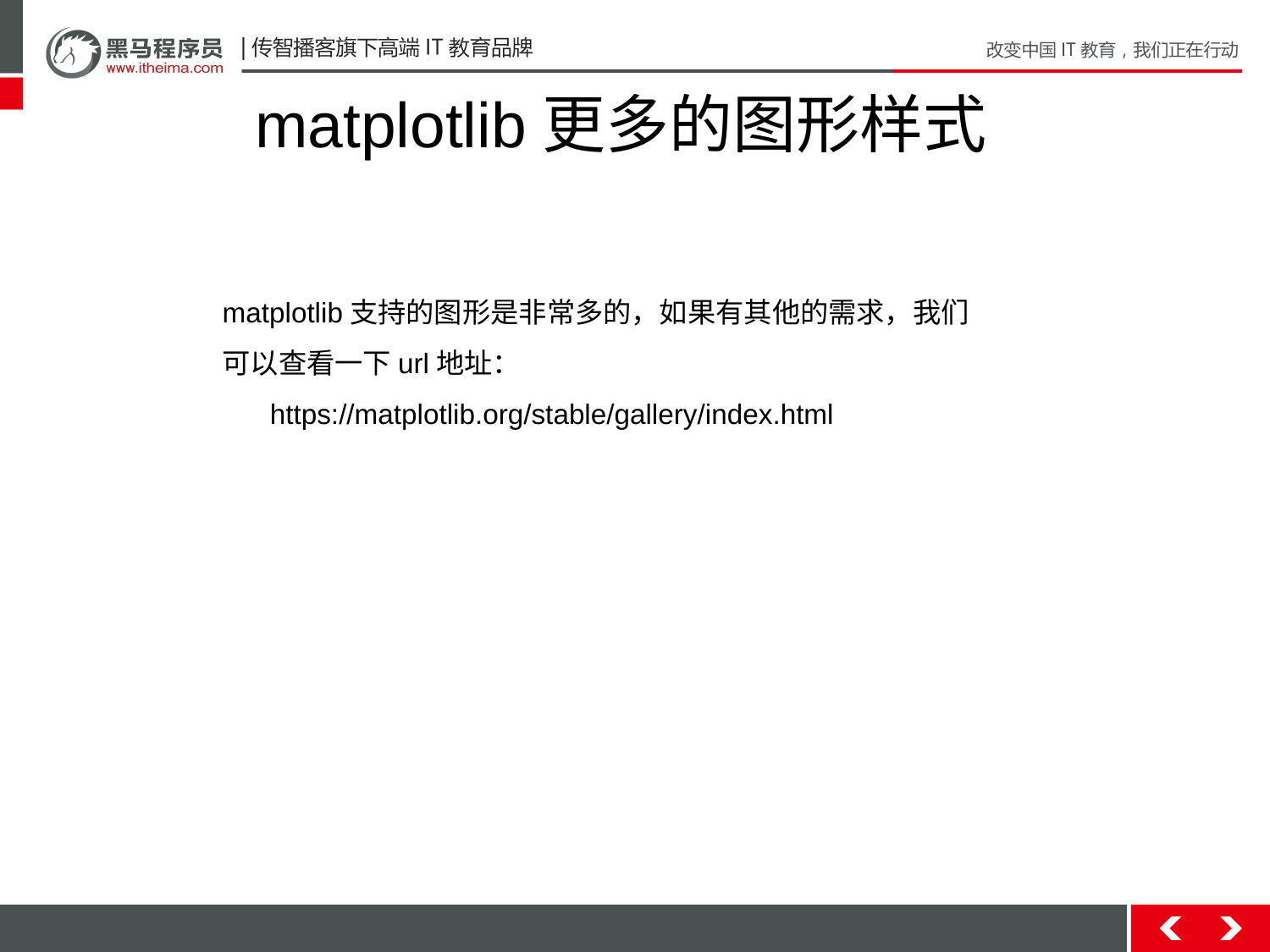

# matplotlib更多的图形样式
matplotlib支持的图形是非常多的，如果有其他的需求，我们
可以查看一下url地址：
	https://matplotlib.org/stable/gallery/index.html